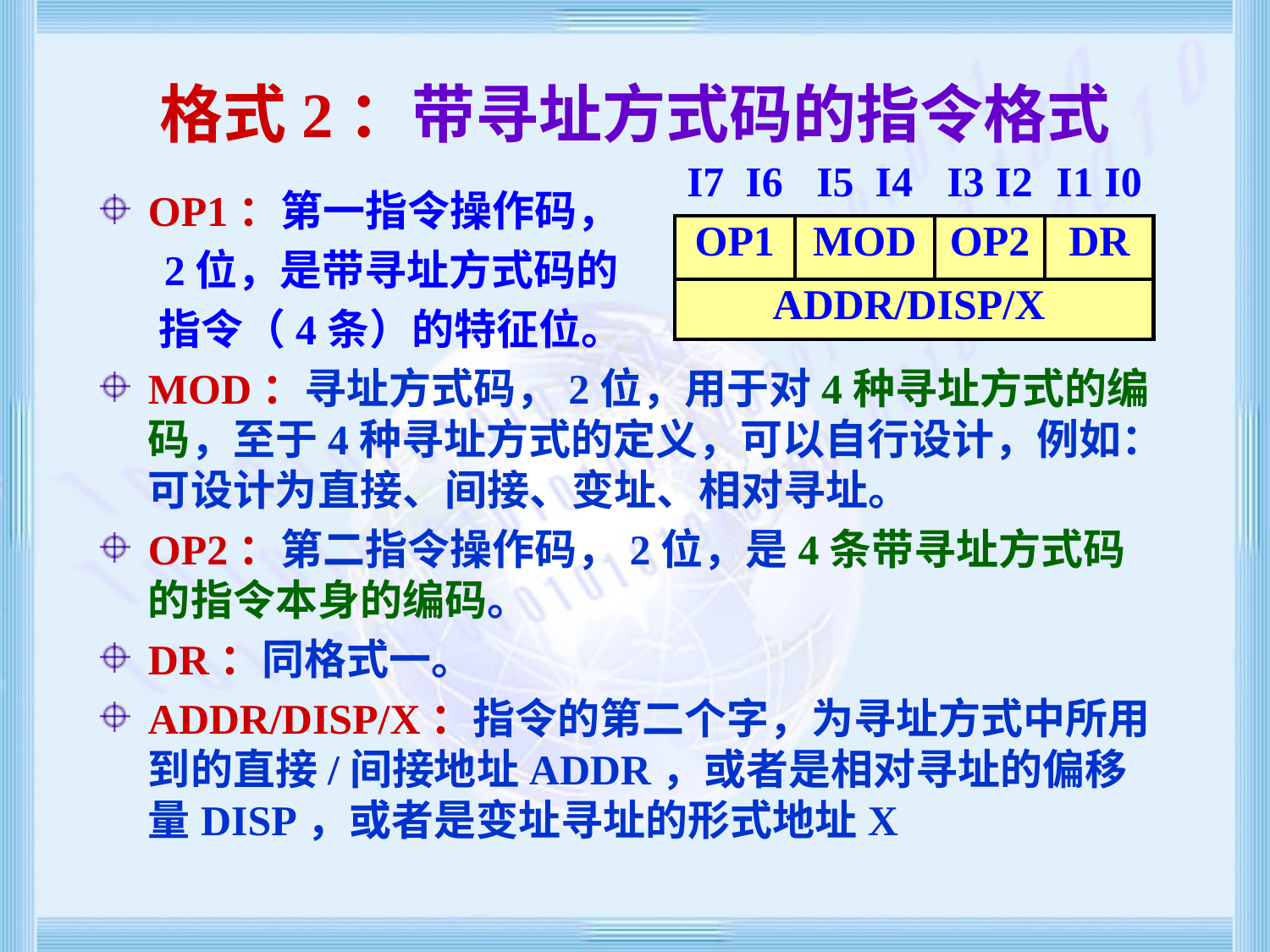

# 格式2：带寻址方式码的指令格式
| I7 I6 | I5 I4 | I3 I2 | I1 I0 |
| --- | --- | --- | --- |
| OP1 | MOD | OP2 | DR |
| ADDR/DISP/X |  |  |  |
OP1：第一指令操作码，
      2位，是带寻址方式码的
     指令（4条）的特征位。
MOD：寻址方式码，2位，用于对4种寻址方式的编码，至于4种寻址方式的定义，可以自行设计，例如：可设计为直接、间接、变址、相对寻址。
OP2：第二指令操作码，2位，是4条带寻址方式码的指令本身的编码。
DR：同格式一。
ADDR/DISP/X：指令的第二个字，为寻址方式中所用到的直接/间接地址ADDR，或者是相对寻址的偏移量DISP，或者是变址寻址的形式地址X

73